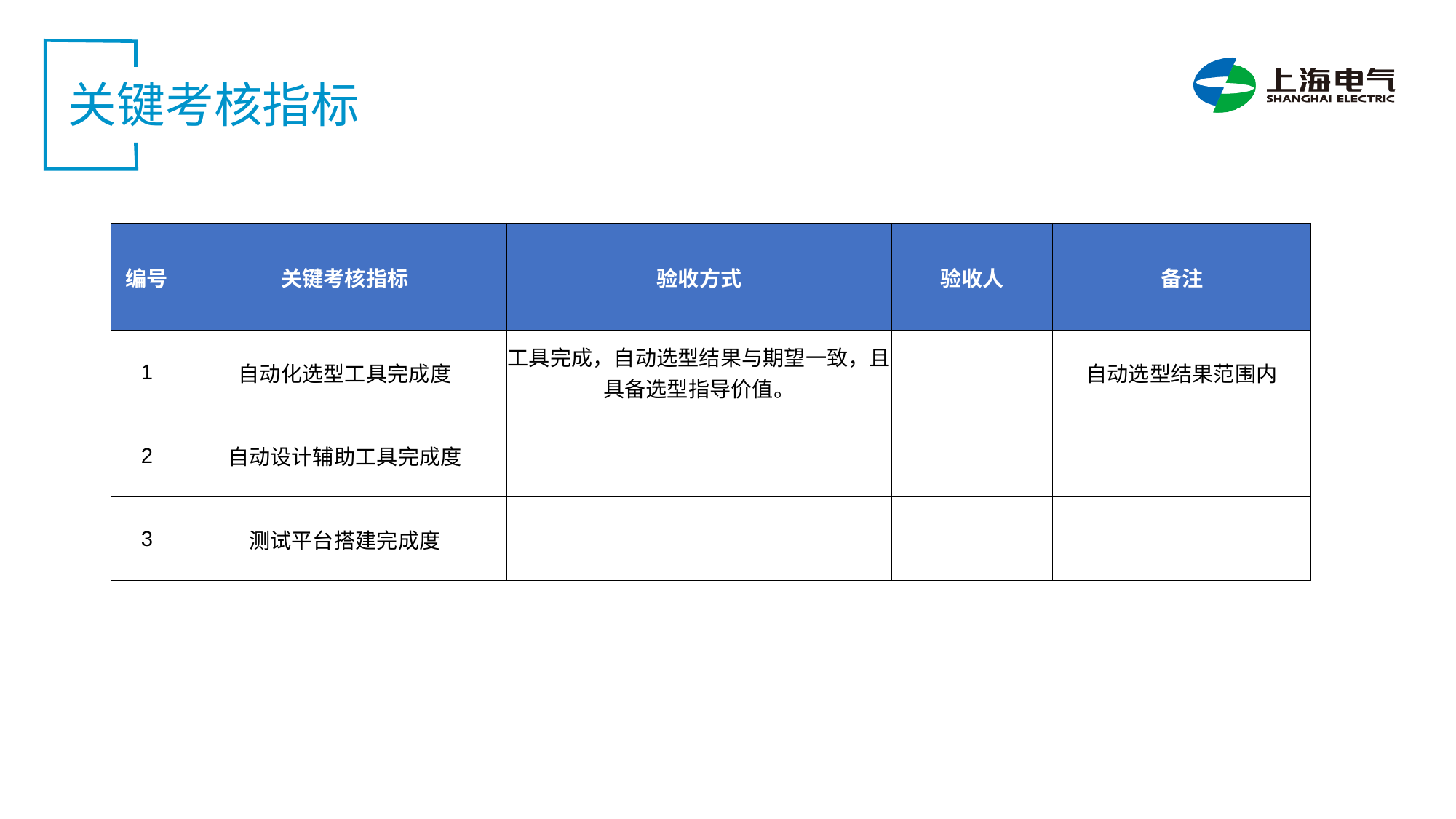

关键考核指标
| 编号 | 关键考核指标 | 验收方式 | 验收人 | 备注 |
| --- | --- | --- | --- | --- |
| 1 | 自动化选型工具完成度 | 工具完成，自动选型结果与期望一致，且具备选型指导价值。 |  | 自动选型结果范围内 |
| 2 | 自动设计辅助工具完成度 |  |  |  |
| 3 | 测试平台搭建完成度 |  |  |  |